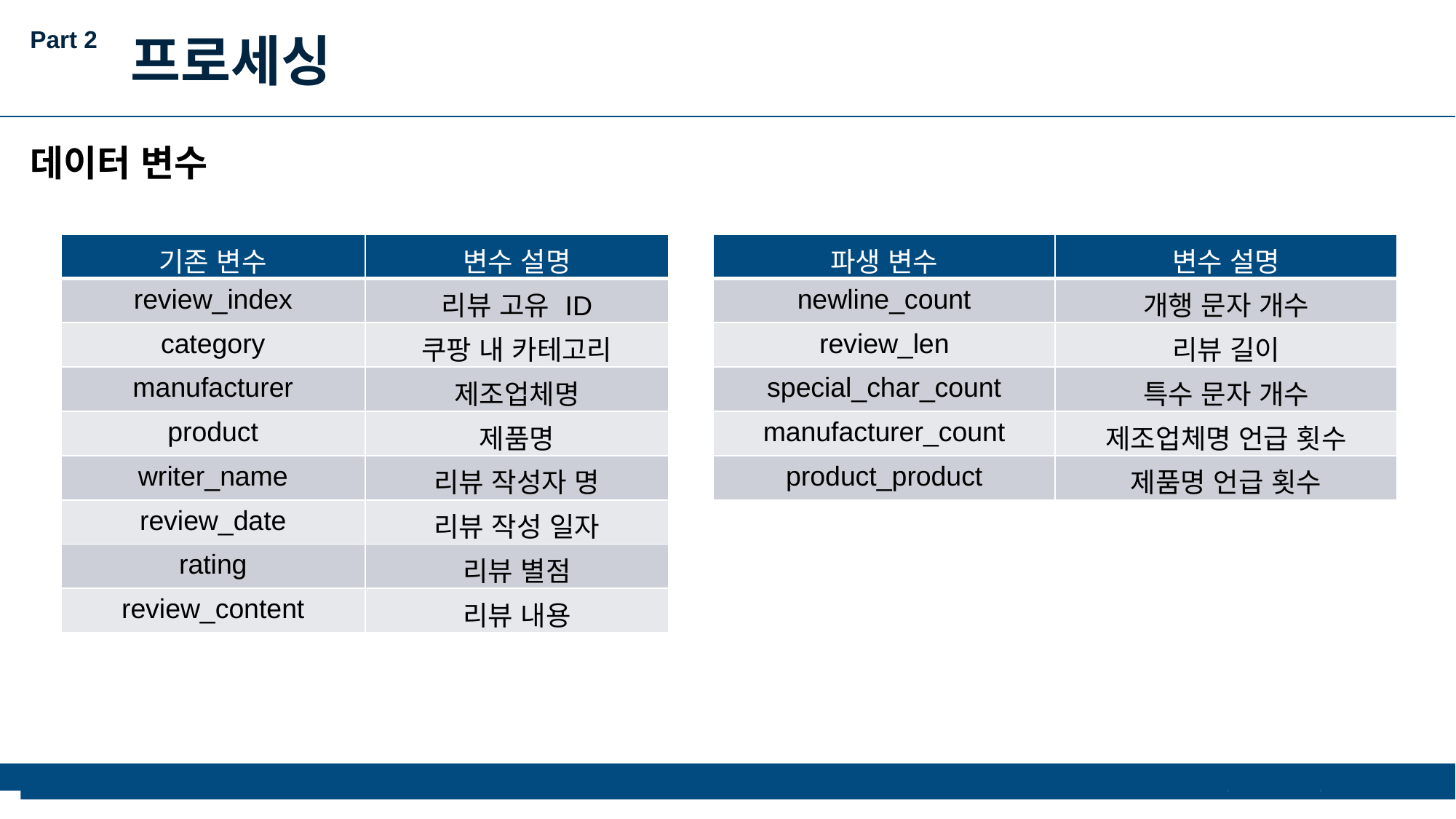

Part 2
프로세싱
데이터 변수
| 기존 변수 | 변수 설명 |
| --- | --- |
| review\_index | 리뷰 고유 ID |
| category | 쿠팡 내 카테고리 |
| manufacturer | 제조업체명 |
| product | 제품명 |
| writer\_name | 리뷰 작성자 명 |
| review\_date | 리뷰 작성 일자 |
| rating | 리뷰 별점 |
| review\_content | 리뷰 내용 |
| 파생 변수 | 변수 설명 |
| --- | --- |
| newline\_count | 개행 문자 개수 |
| review\_len | 리뷰 길이 |
| special\_char\_count | 특수 문자 개수 |
| manufacturer\_count | 제조업체명 언급 횟수 |
| product\_product | 제품명 언급 횟수 |